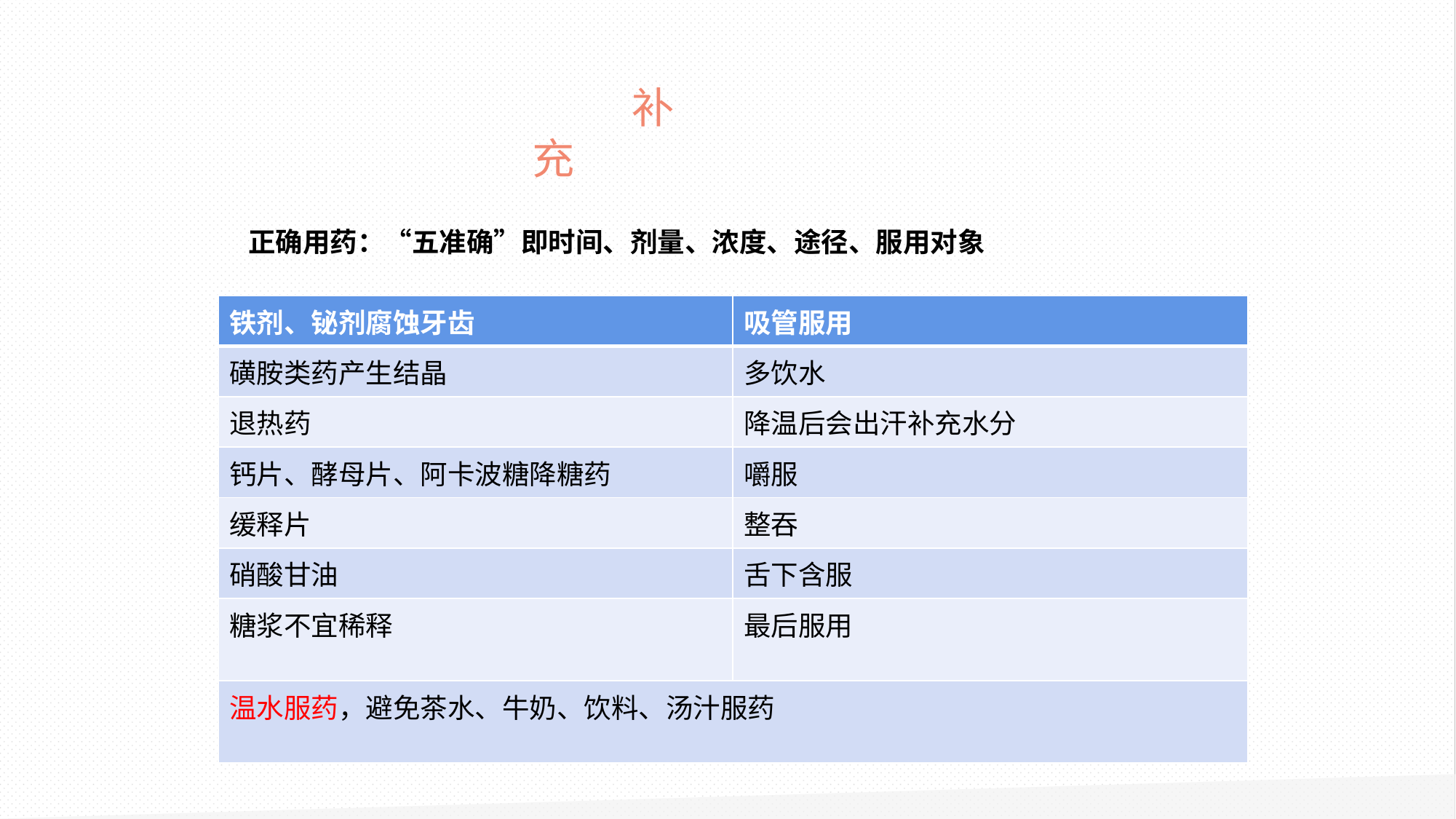

补充
正确用药：“五准确”即时间、剂量、浓度、途径、服用对象

| 铁剂、铋剂腐蚀牙齿 | 吸管服用 |
| --- | --- |
| 磺胺类药产生结晶 | 多饮水 |
| 退热药 | 降温后会出汗补充水分 |
| 钙片、酵母片、阿卡波糖降糖药 | 嚼服 |
| 缓释片 | 整吞 |
| 硝酸甘油 | 舌下含服 |
| 糖浆不宜稀释 | 最后服用 |
| 温水服药，避免茶水、牛奶、饮料、汤汁服药 |  |